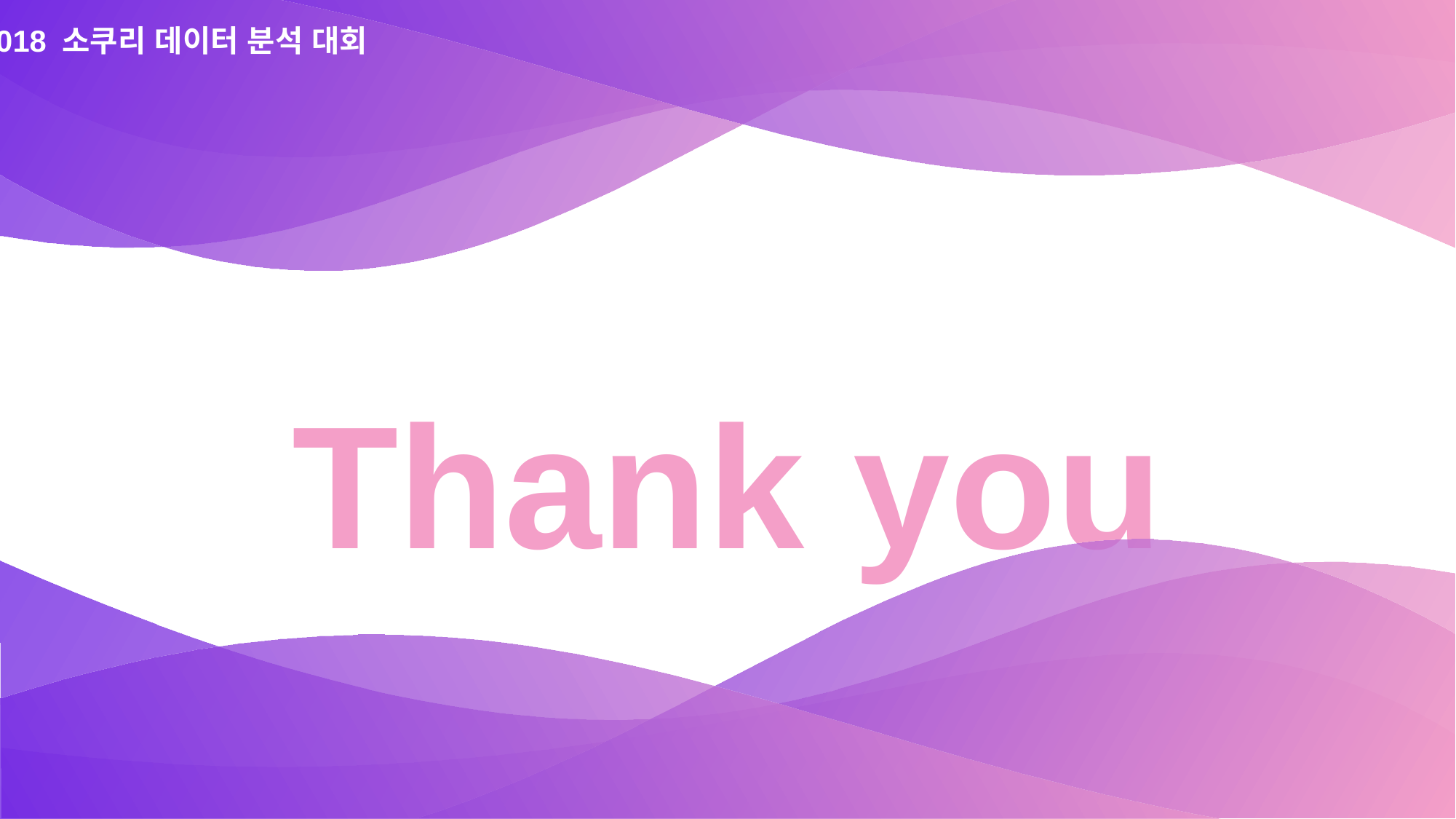

2018 소쿠리 데이터 분석 대회

Thank you